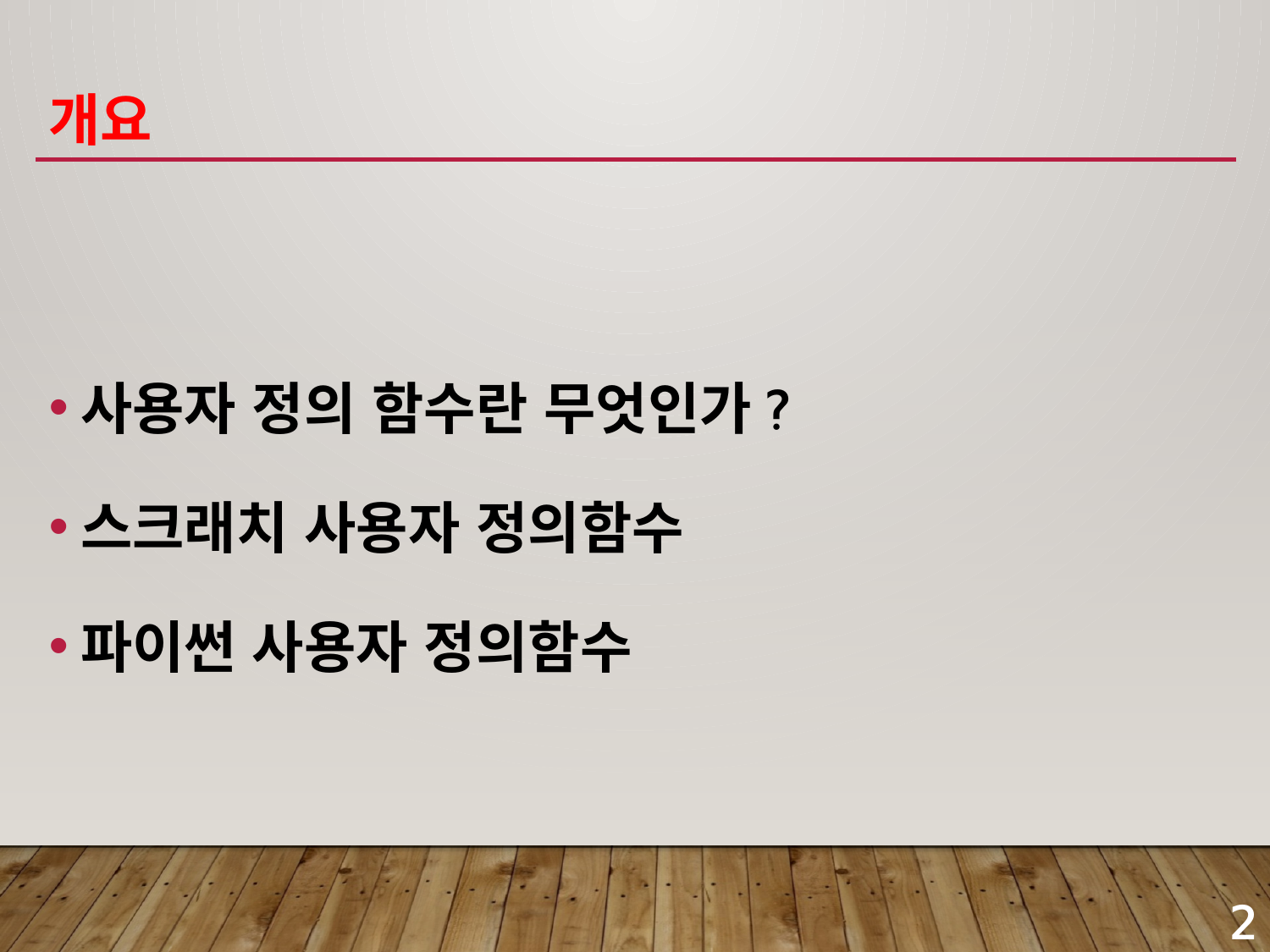

# 개요
사용자 정의 함수란 무엇인가?
스크래치 사용자 정의함수
파이썬 사용자 정의함수